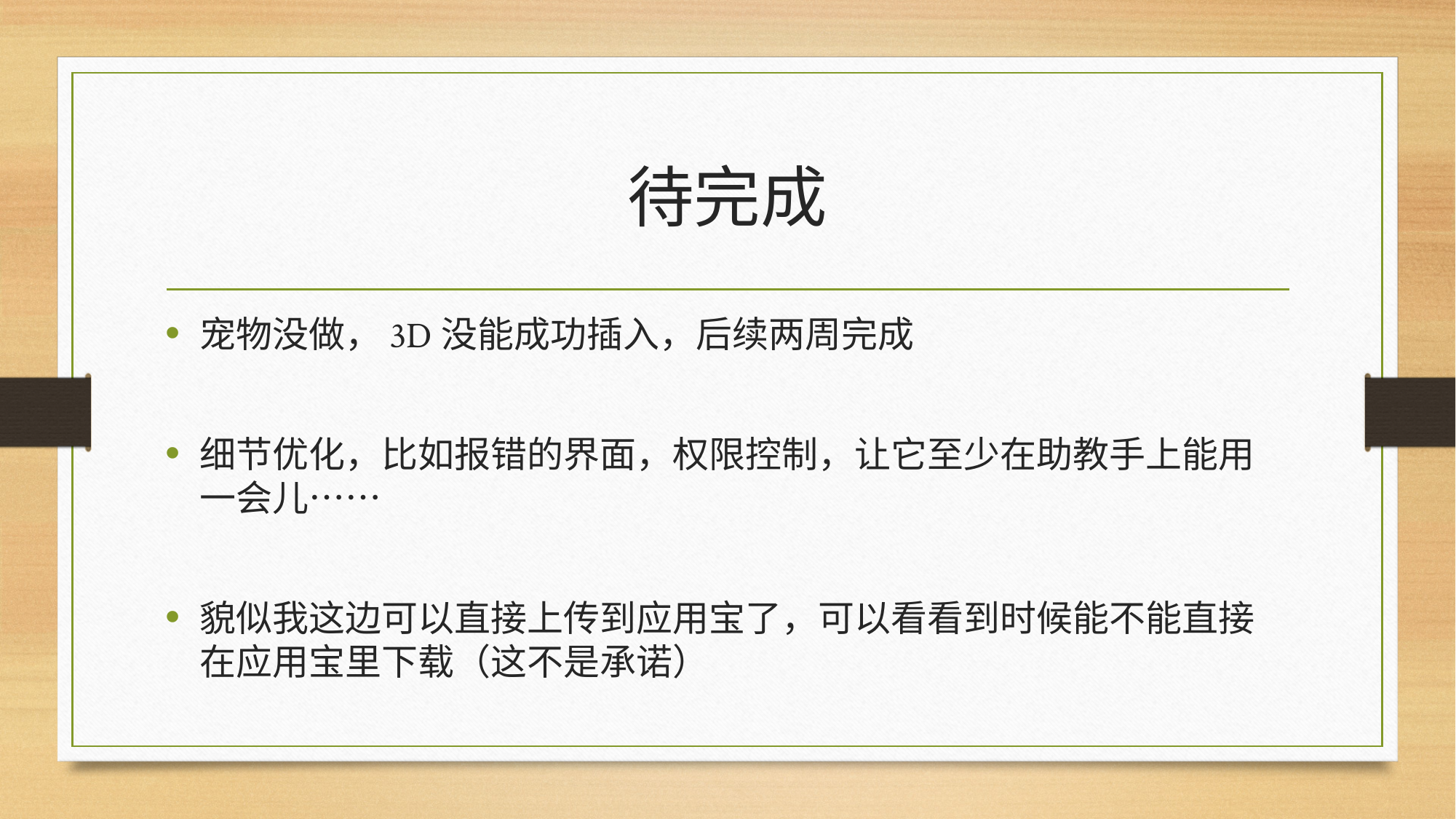

# 待完成
宠物没做，3D没能成功插入，后续两周完成

细节优化，比如报错的界面，权限控制，让它至少在助教手上能用一会儿……

貌似我这边可以直接上传到应用宝了，可以看看到时候能不能直接在应用宝里下载（这不是承诺）